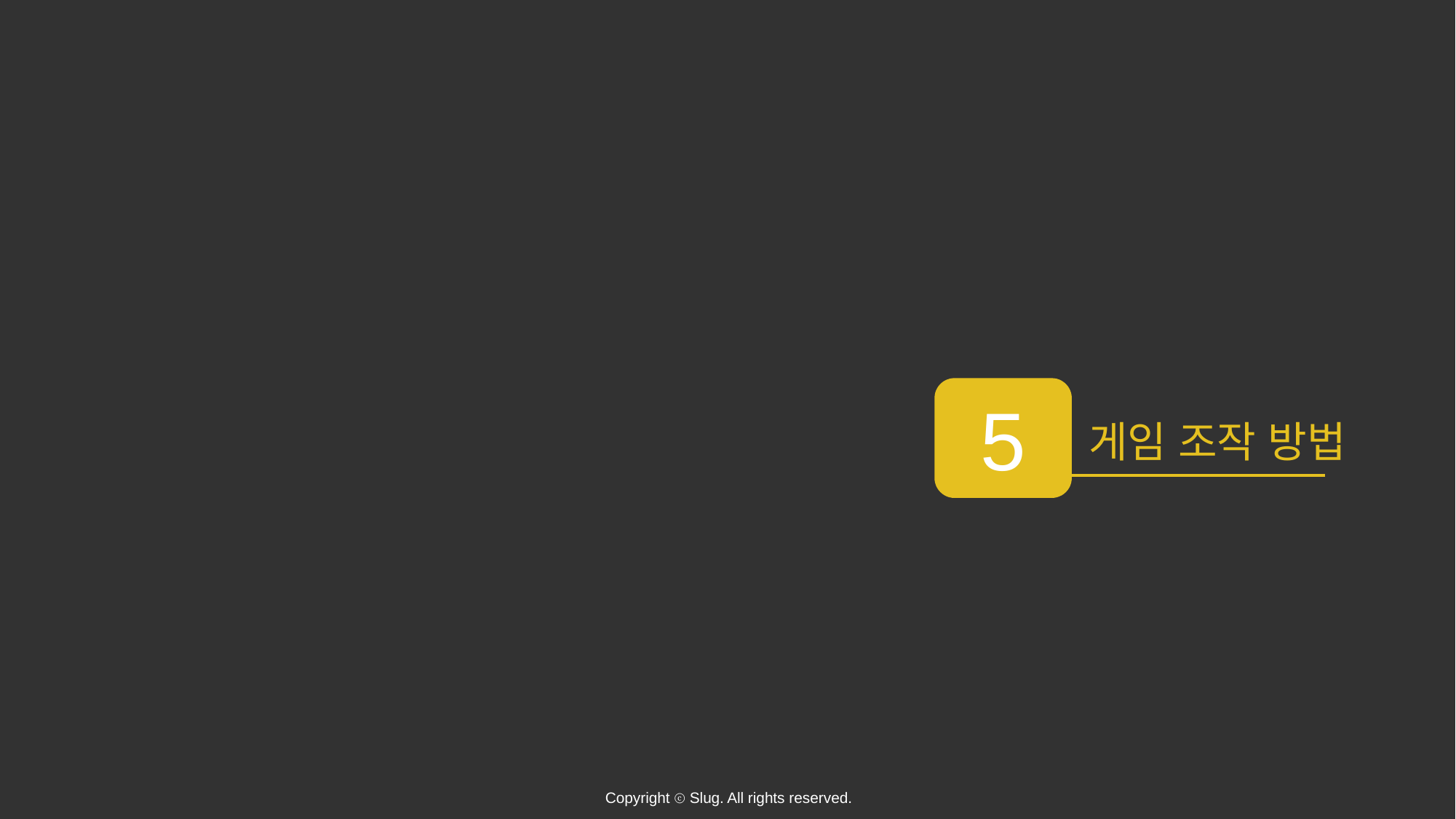

5
게임 조작 방법
Copyright ⓒ Slug. All rights reserved.